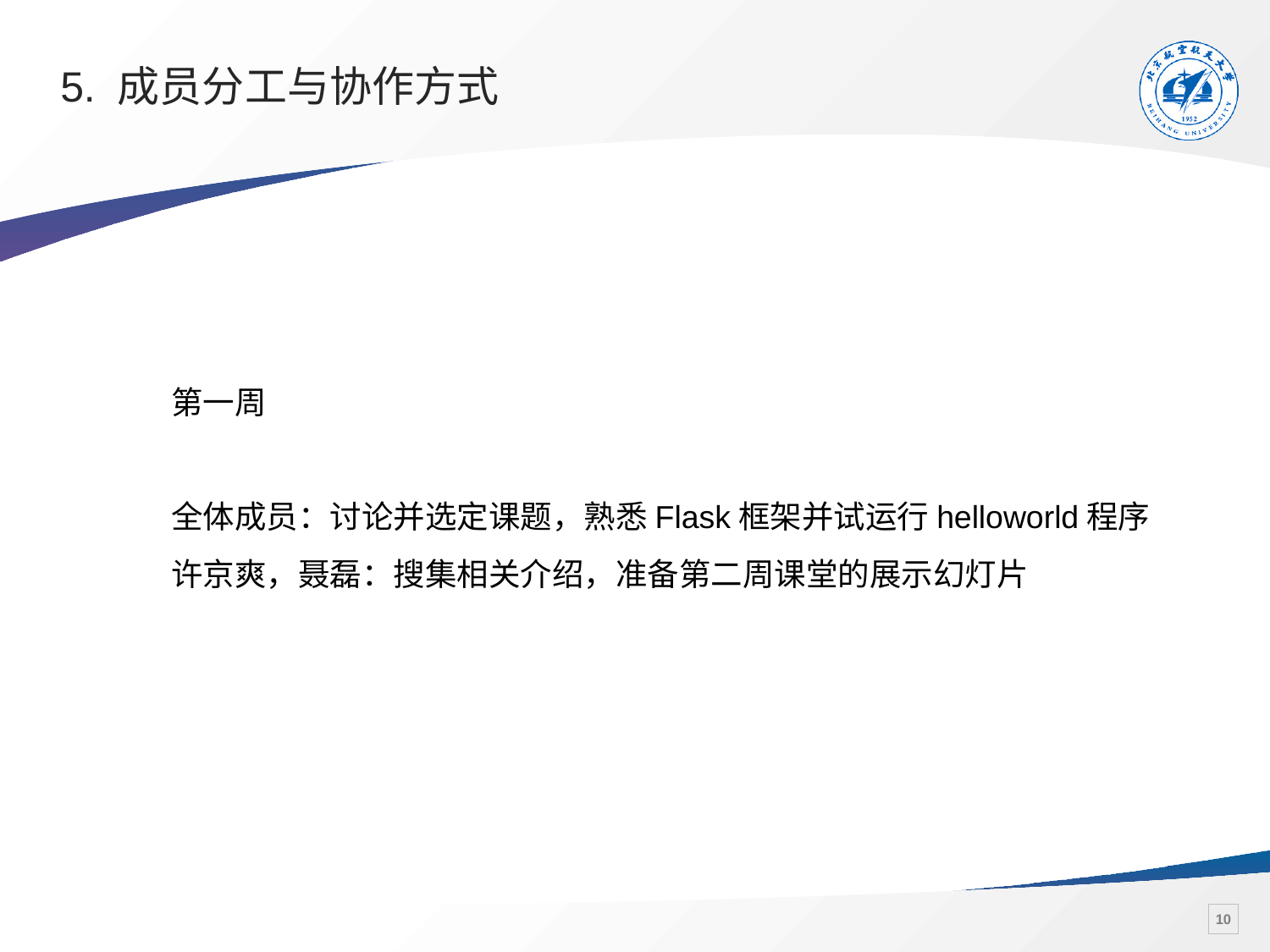

# 5. 成员分工与协作方式
第一周

全体成员：讨论并选定课题，熟悉Flask框架并试运行helloworld程序
许京爽，聂磊：搜集相关介绍，准备第二周课堂的展示幻灯片